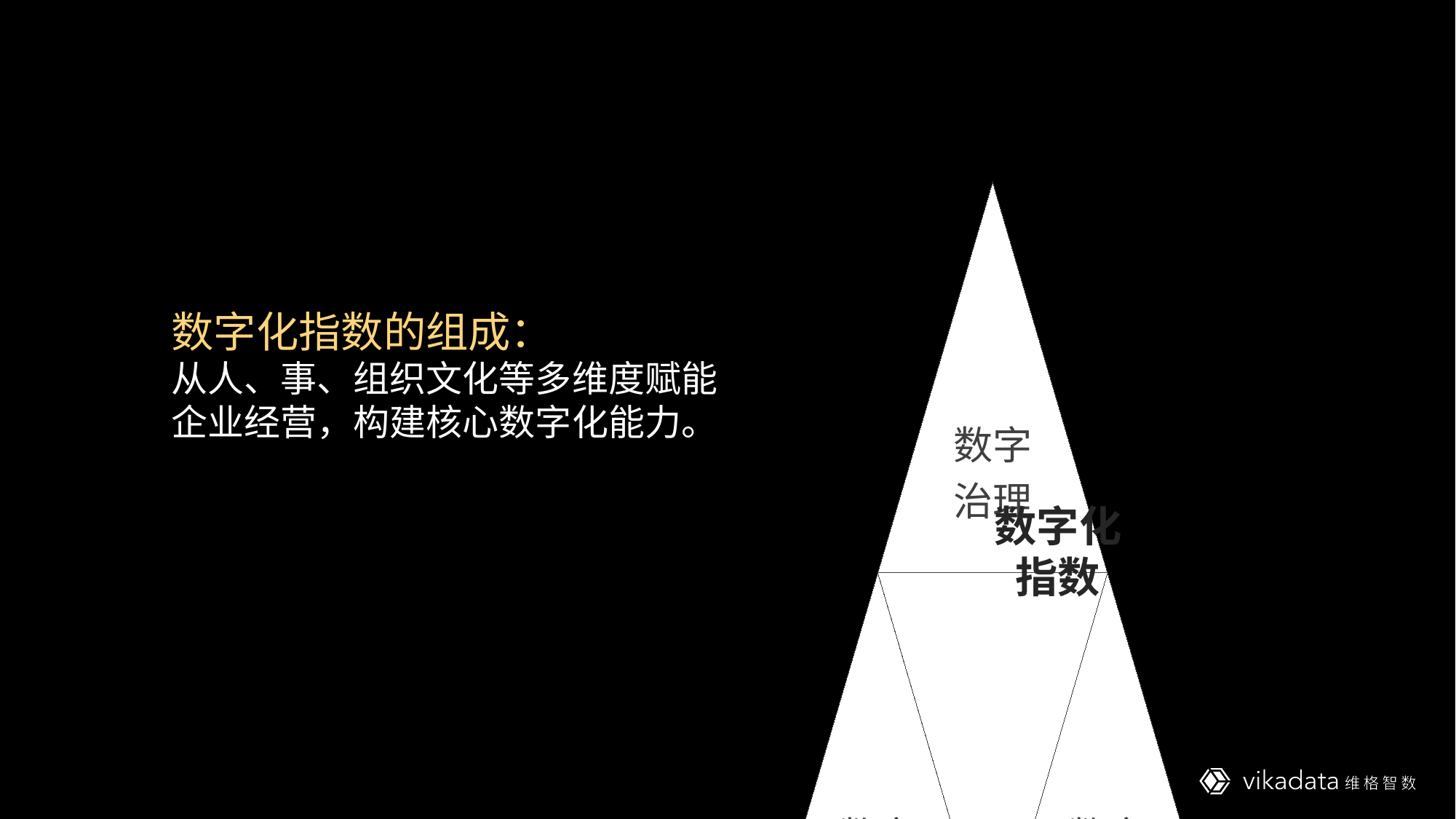

数字
治理
数字
思维

数字
工具
数字化指数
数字化指数的组成：
从人、事、组织文化等多维度赋能企业经营，构建核心数字化能力。